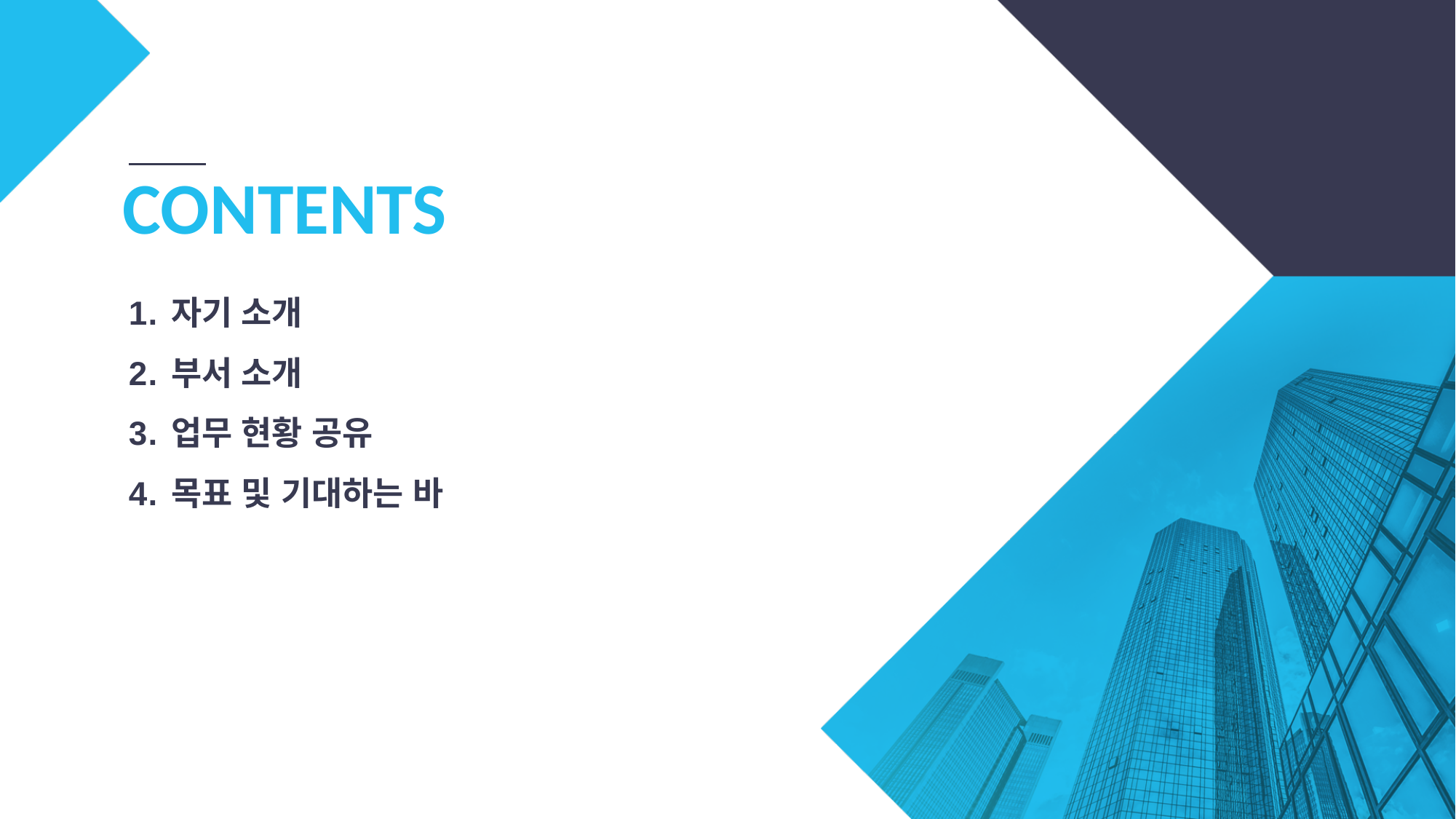

CONTENTS
자기 소개
부서 소개
업무 현황 공유
목표 및 기대하는 바